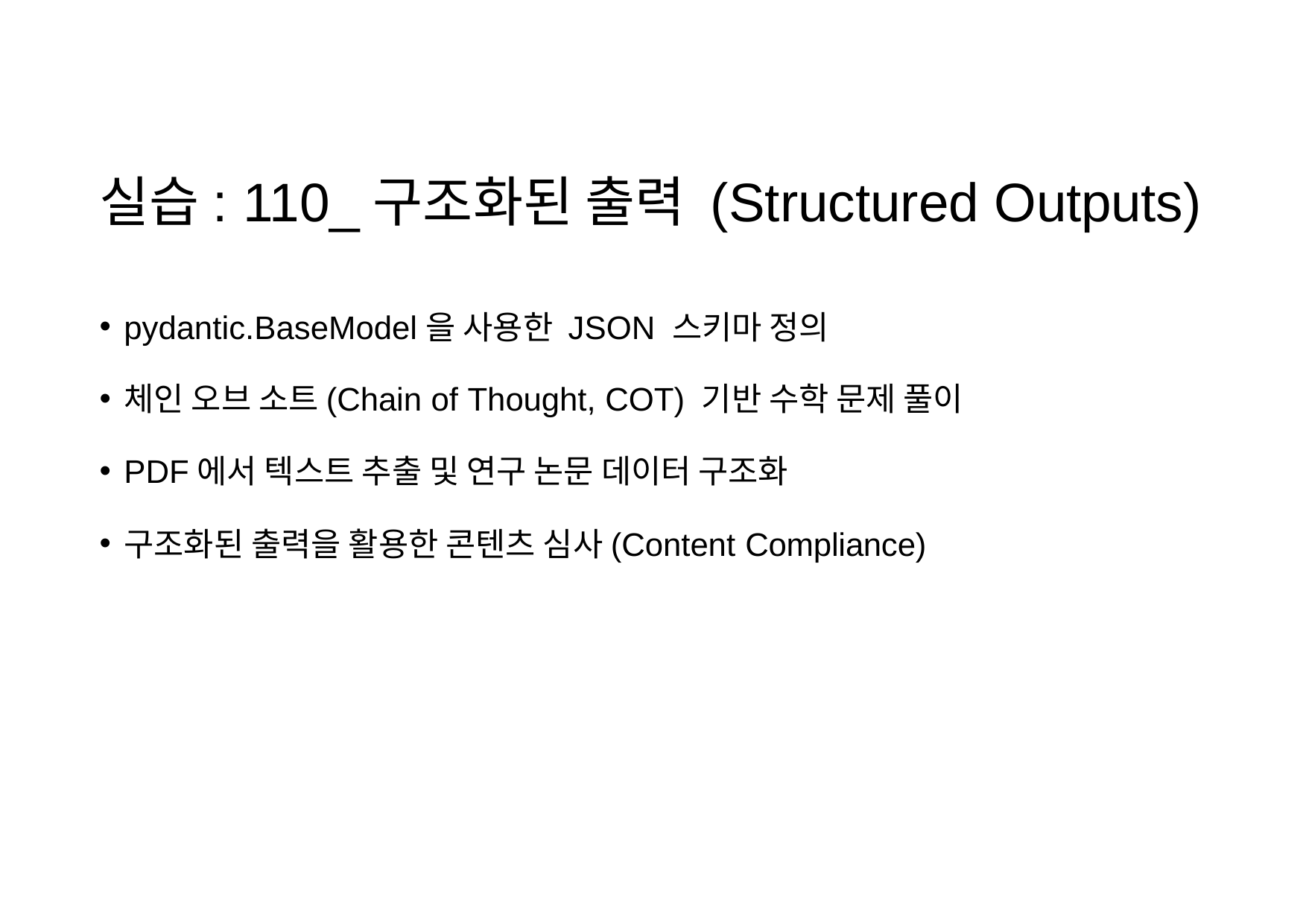

# 실습: 110_구조화된 출력 (Structured Outputs)
pydantic.BaseModel을 사용한 JSON 스키마 정의
체인 오브 소트(Chain of Thought, COT) 기반 수학 문제 풀이
PDF에서 텍스트 추출 및 연구 논문 데이터 구조화
구조화된 출력을 활용한 콘텐츠 심사(Content Compliance)